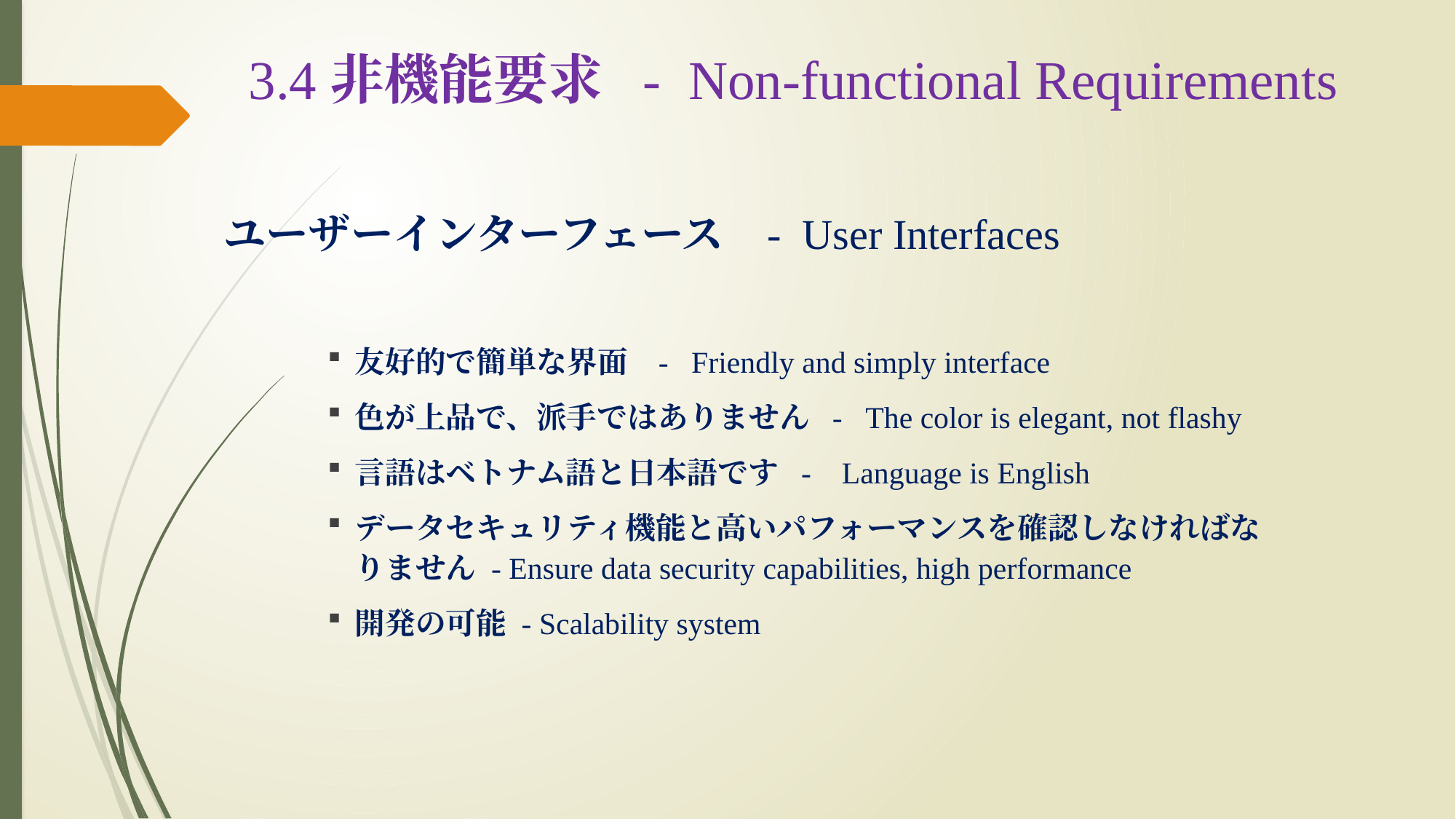

# 3.4非機能要求  -  Non-functional Requirements
ユーザーインターフェース   -  User Interfaces

友好的で簡単な界面   -   Friendly and simply interface
色が上品で、派手ではありません  -   The color is elegant, not flashy
言語はベトナム語と日本語です  -    Language is English
データセキュリティ機能と高いパフォーマンスを確認しなければなりません - Ensure data security capabilities, high performance
開発の可能 - Scalability system